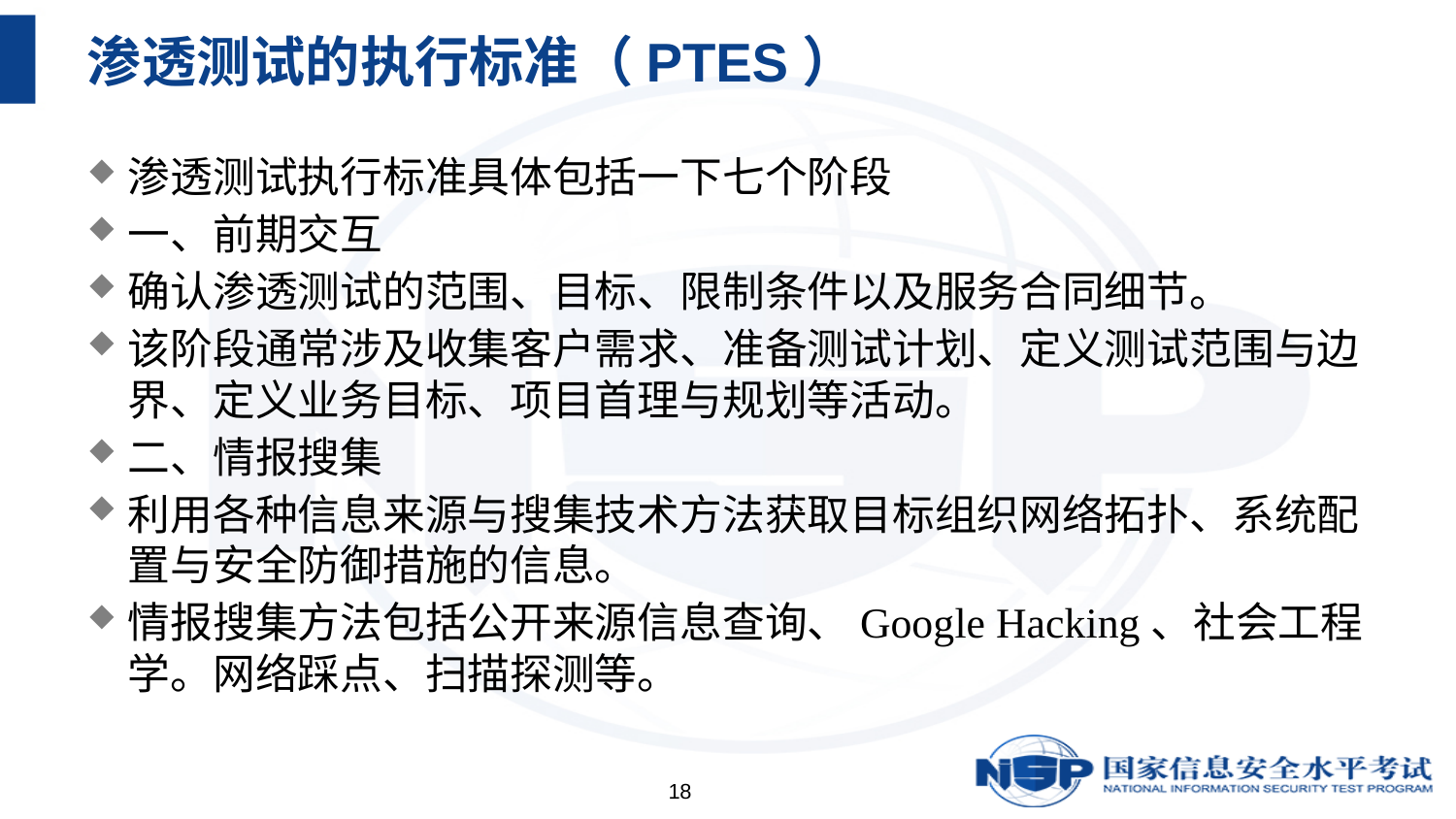

# 渗透测试的执行标准（PTES）
渗透测试执行标准具体包括一下七个阶段
一、前期交互
确认渗透测试的范围、目标、限制条件以及服务合同细节。
该阶段通常涉及收集客户需求、准备测试计划、定义测试范围与边界、定义业务目标、项目首理与规划等活动。
二、情报搜集
利用各种信息来源与搜集技术方法获取目标组织网络拓扑、系统配置与安全防御措施的信息。
情报搜集方法包括公开来源信息查询、Google Hacking、社会工程学。网络踩点、扫描探测等。